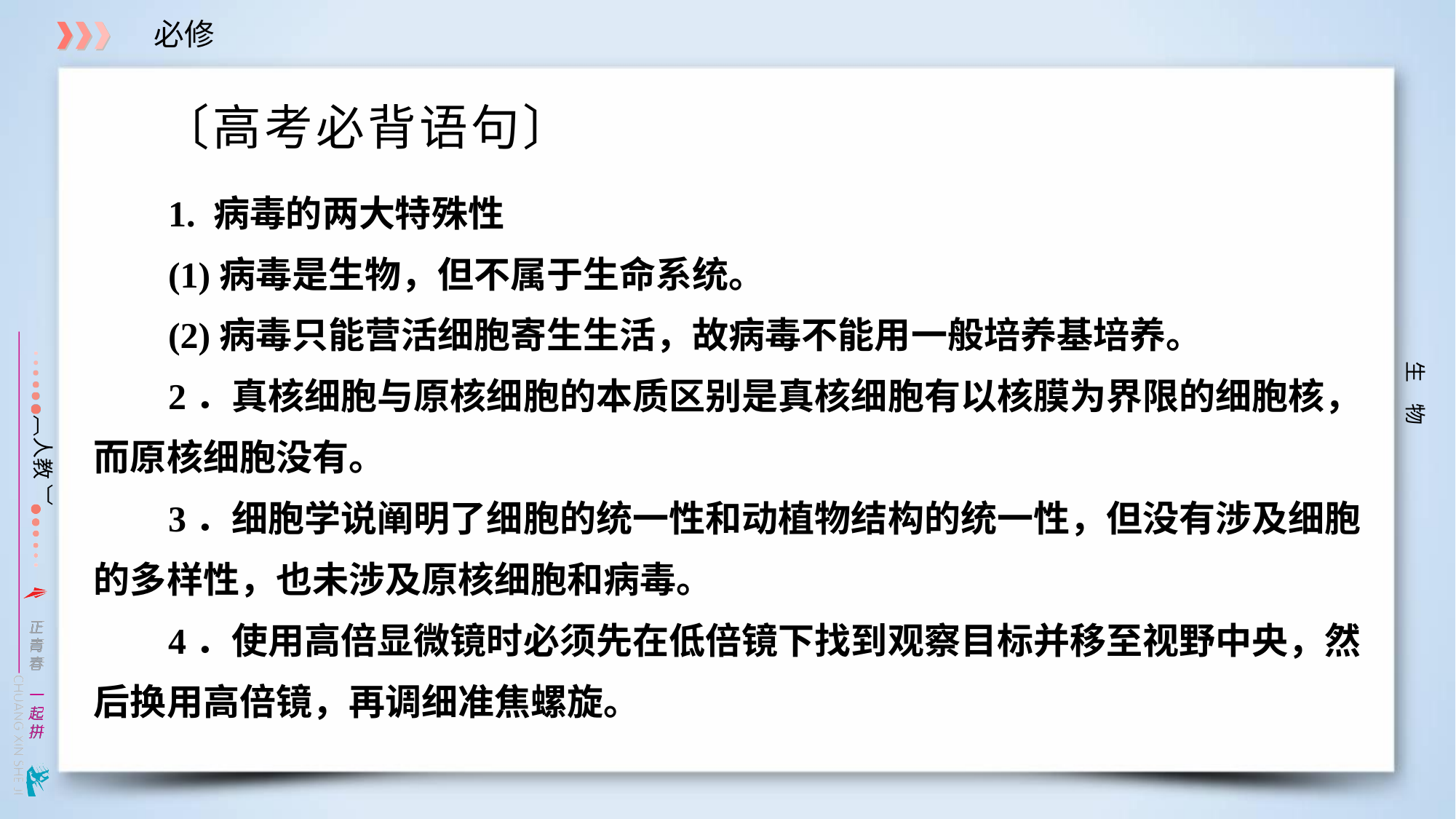

〔高考必背语句〕
1. 病毒的两大特殊性
(1)病毒是生物，但不属于生命系统。
(2)病毒只能营活细胞寄生生活，故病毒不能用一般培养基培养。
2．真核细胞与原核细胞的本质区别是真核细胞有以核膜为界限的细胞核，而原核细胞没有。
3．细胞学说阐明了细胞的统一性和动植物结构的统一性，但没有涉及细胞的多样性，也未涉及原核细胞和病毒。
4．使用高倍显微镜时必须先在低倍镜下找到观察目标并移至视野中央，然后换用高倍镜，再调细准焦螺旋。